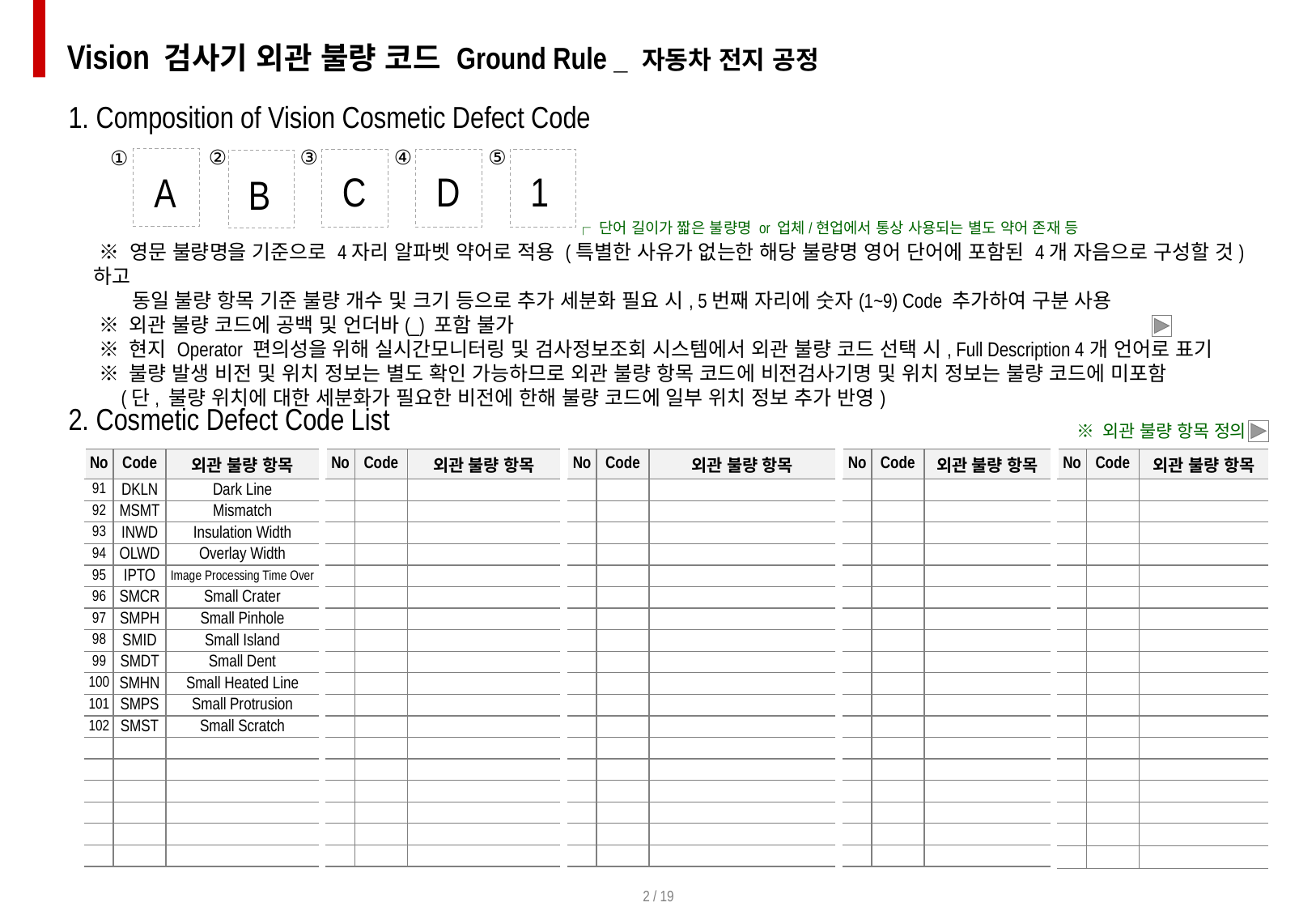

Vision 검사기 외관 불량 코드 Ground Rule _ 자동차 전지 공정
1. Composition of Vision Cosmetic Defect Code
②
③
④
⑤
①

C
D
1
A
B
┌ 단어 길이가 짧은 불량명 or 업체/현업에서 통상 사용되는 별도 약어 존재 등
 ※ 영문 불량명을 기준으로 4자리 알파벳 약어로 적용 (특별한 사유가 없는한 해당 불량명 영어 단어에 포함된 4개 자음으로 구성할 것) 하고
      동일 불량 항목 기준 불량 개수 및 크기 등으로 추가 세분화 필요 시, 5번째 자리에 숫자(1~9) Code 추가하여 구분 사용
 ※ 외관 불량 코드에 공백 및 언더바(_) 포함 불가
 ※ 현지 Operator 편의성을 위해 실시간모니터링 및 검사정보조회 시스템에서 외관 불량 코드 선택 시, Full Description 4개 언어로 표기
 ※ 불량 발생 비전 및 위치 정보는 별도 확인 가능하므로 외관 불량 항목 코드에 비전검사기명 및 위치 정보는 불량 코드에 미포함
      (단, 불량 위치에 대한 세분화가 필요한 비전에 한해 불량 코드에 일부 위치 정보 추가 반영)

2. Cosmetic Defect Code List
※ 외관 불량 항목 정의

| No | Code | 외관 불량 항목 |
| --- | --- | --- |
| 91 | DKLN | Dark Line |
| 92 | MSMT | Mismatch |
| 93 | INWD | Insulation Width |
| 94 | OLWD | Overlay Width |
| 95 | IPTO | Image Processing Time Over |
| 96 | SMCR | Small Crater |
| 97 | SMPH | Small Pinhole |
| 98 | SMID | Small Island |
| 99 | SMDT | Small Dent |
| 100 | SMHN | Small Heated Line |
| 101 | SMPS | Small Protrusion |
| 102 | SMST | Small Scratch |
|  |  |  |
|  |  |  |
|  |  |  |
|  |  |  |
|  |  |  |
|  |  |  |
| No | Code | 외관 불량 항목 |
| --- | --- | --- |
|  |  |  |
|  |  |  |
|  |  |  |
|  |  |  |
|  |  |  |
|  |  |  |
|  |  |  |
|  |  |  |
|  |  |  |
|  |  |  |
|  |  |  |
|  |  |  |
|  |  |  |
|  |  |  |
|  |  |  |
|  |  |  |
|  |  |  |
|  |  |  |
| No | Code | 외관 불량 항목 |
| --- | --- | --- |
|  |  |  |
|  |  |  |
|  |  |  |
|  |  |  |
|  |  |  |
|  |  |  |
|  |  |  |
|  |  |  |
|  |  |  |
|  |  |  |
|  |  |  |
|  |  |  |
|  |  |  |
|  |  |  |
|  |  |  |
|  |  |  |
|  |  |  |
|  |  |  |
| No | Code | 외관 불량 항목 |
| --- | --- | --- |
|  |  |  |
|  |  |  |
|  |  |  |
|  |  |  |
|  |  |  |
|  |  |  |
|  |  |  |
|  |  |  |
|  |  |  |
|  |  |  |
|  |  |  |
|  |  |  |
|  |  |  |
|  |  |  |
|  |  |  |
|  |  |  |
|  |  |  |
|  |  |  |
| No | Code | 외관 불량 항목 |
| --- | --- | --- |
|  |  |  |
|  |  |  |
|  |  |  |
|  |  |  |
|  |  |  |
|  |  |  |
|  |  |  |
|  |  |  |
|  |  |  |
|  |  |  |
|  |  |  |
|  |  |  |
|  |  |  |
|  |  |  |
|  |  |  |
|  |  |  |
|  |  |  |
|  |  |  |
2 / 19